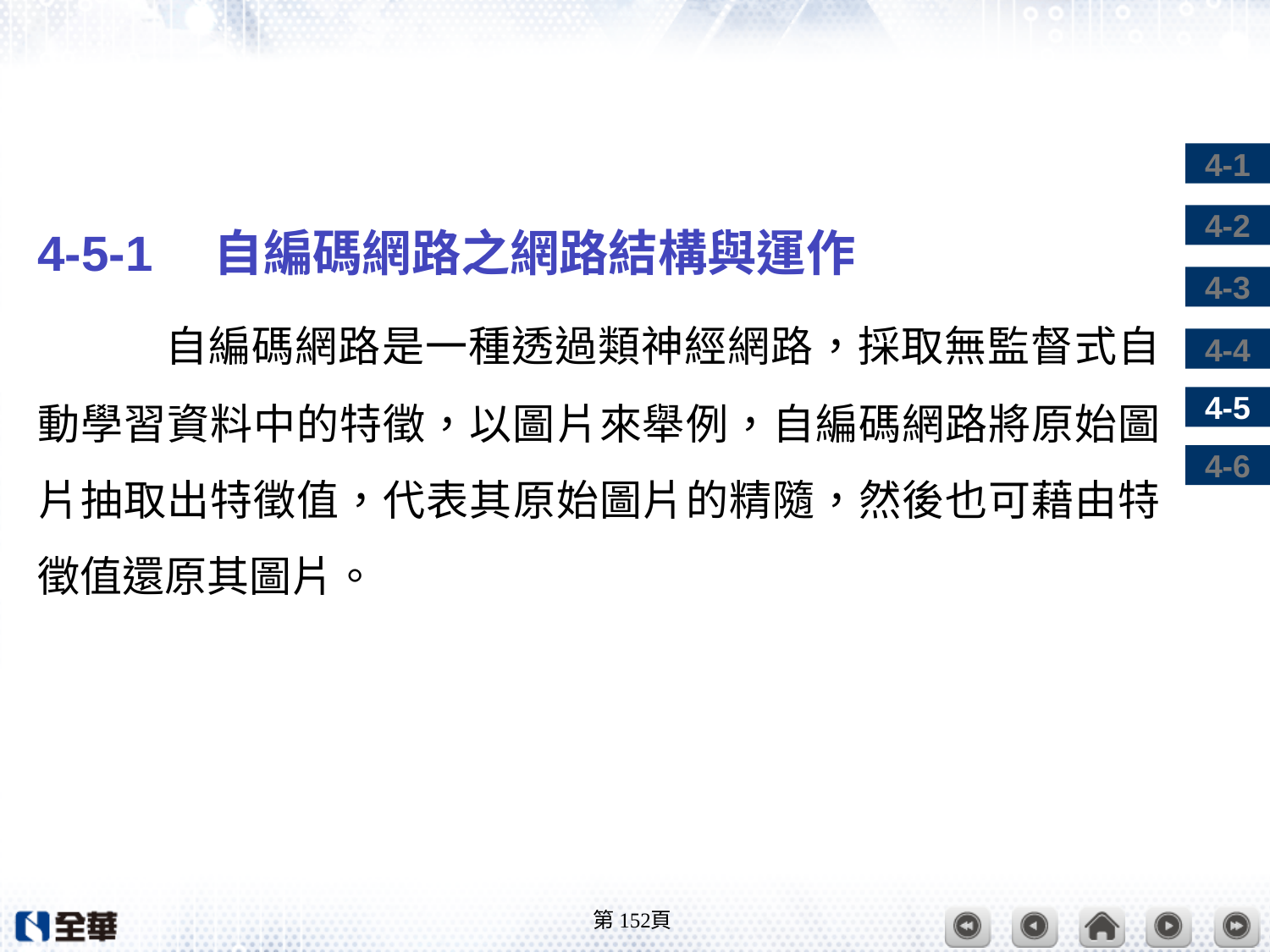

#
4-5-1　自編碼網路之網路結構與運作
	自編碼網路是一種透過類神經網路，採取無監督式自動學習資料中的特徵，以圖片來舉例，自編碼網路將原始圖片抽取出特徵值，代表其原始圖片的精隨，然後也可藉由特徵值還原其圖片。